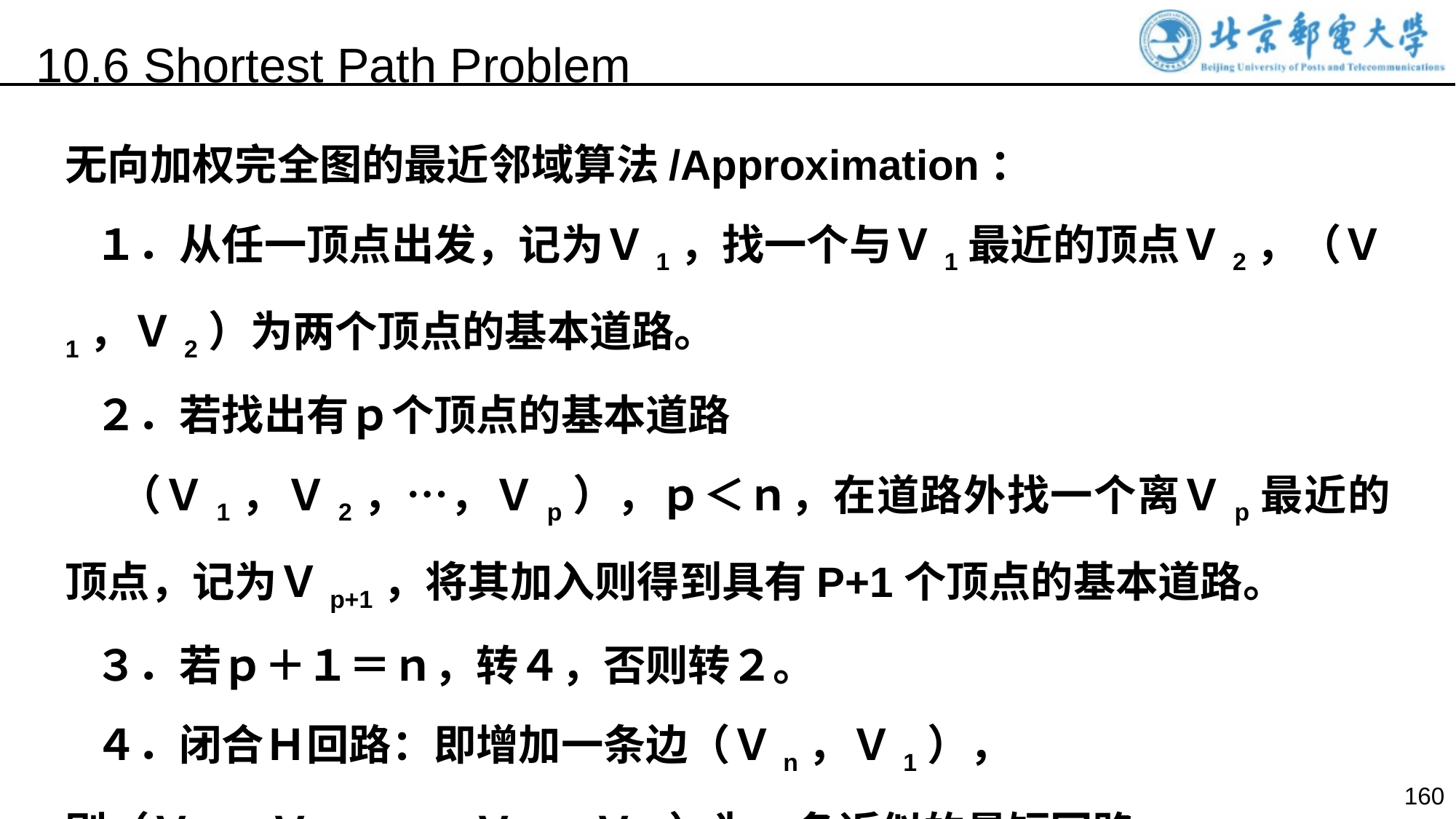

10.6 Shortest Path Problem
无向加权完全图的最近邻域算法/Approximation：
  １．从任一顶点出发，记为Ｖ1，找一个与Ｖ1最近的顶点Ｖ2，（Ｖ1，Ｖ2）为两个顶点的基本道路。
  ２．若找出有ｐ个顶点的基本道路
    （Ｖ1，Ｖ2，…，Ｖp），ｐ＜ｎ，在道路外找一个离Ｖp最近的顶点，记为Ｖp+1，将其加入则得到具有P+1个顶点的基本道路。
  ３．若ｐ＋１＝ｎ，转４，否则转２。
  ４．闭合Ｈ回路：即增加一条边（Ｖn，Ｖ1），
则（Ｖ1，Ｖ2，…，Ｖn，Ｖ1）为一条近似的最短回路。